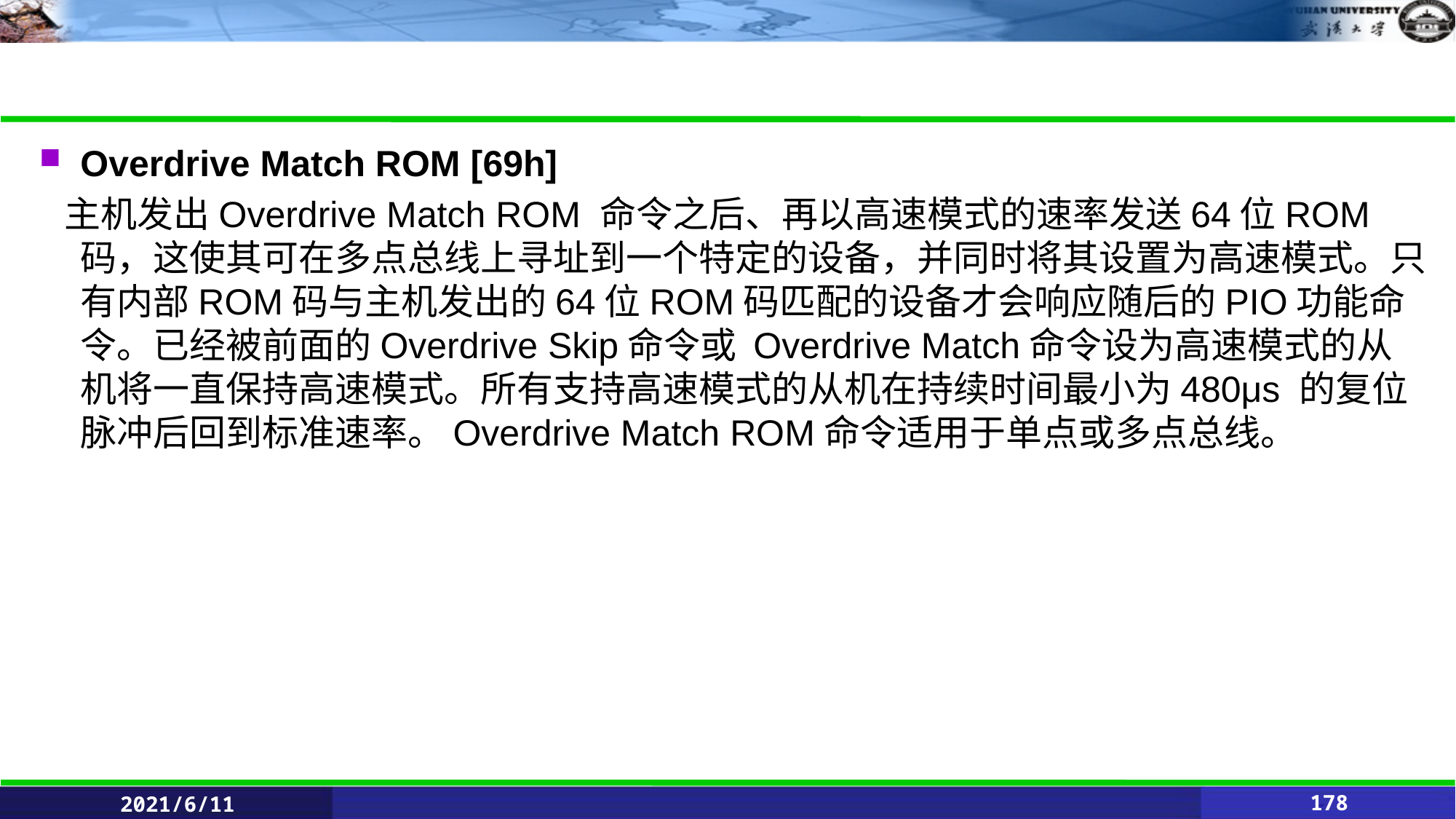

#
Overdrive Match ROM [69h]
  主机发出Overdrive Match ROM 命令之后、再以高速模式的速率发送64位ROM 码，这使其可在多点总线上寻址到一个特定的设备，并同时将其设置为高速模式。只有内部ROM码与主机发出的64位ROM码匹配的设备才会响应随后的PIO功能命令。已经被前面的Overdrive Skip命令或 Overdrive Match命令设为高速模式的从机将一直保持高速模式。所有支持高速模式的从机在持续时间最小为480μs 的复位脉冲后回到标准速率。Overdrive Match ROM命令适用于单点或多点总线。
2021/6/11

178